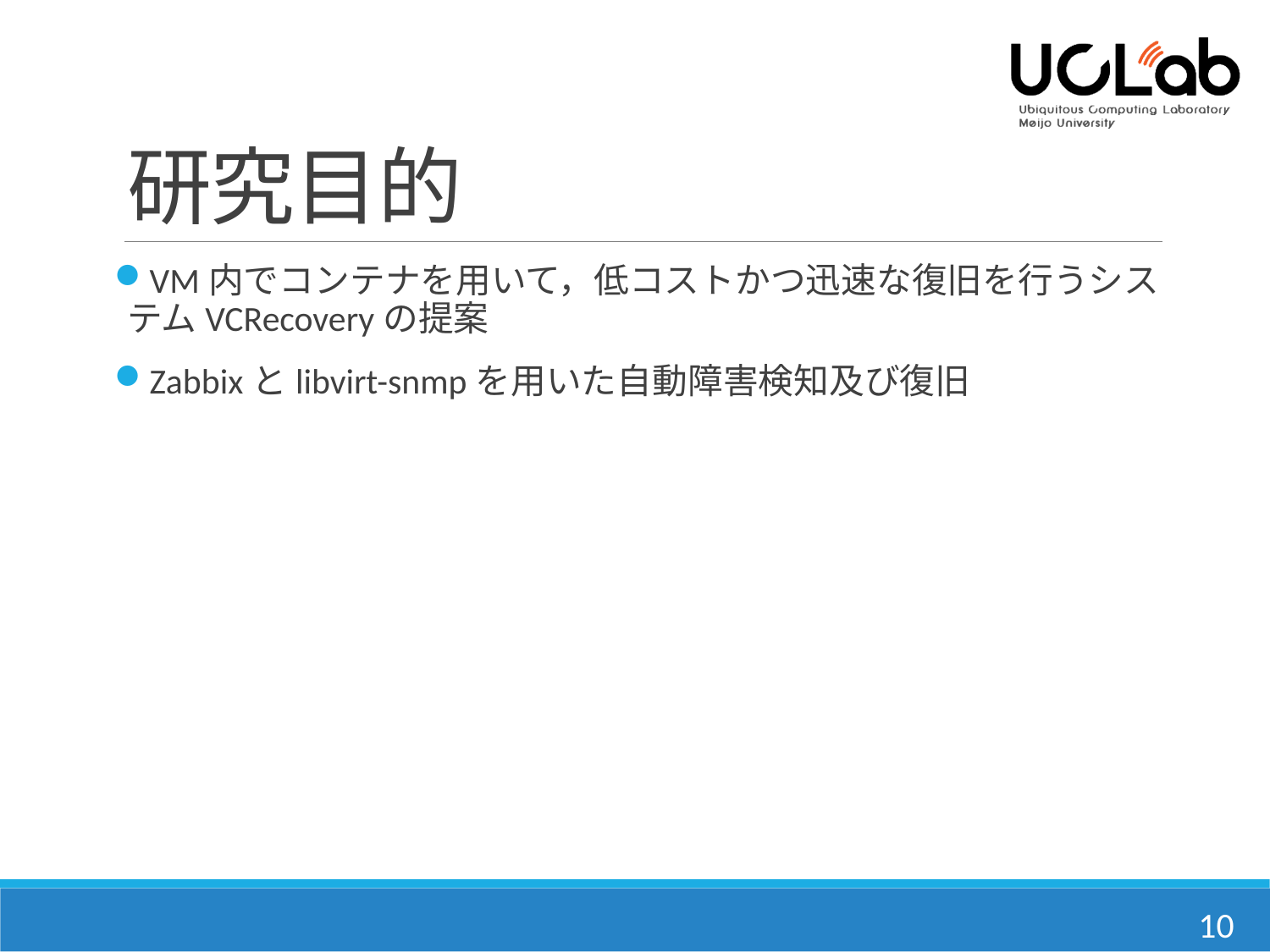

# 研究目的
VM内でコンテナを用いて，低コストかつ迅速な復旧を行うシステムVCRecoveryの提案
Zabbixとlibvirt-snmpを用いた自動障害検知及び復旧

10